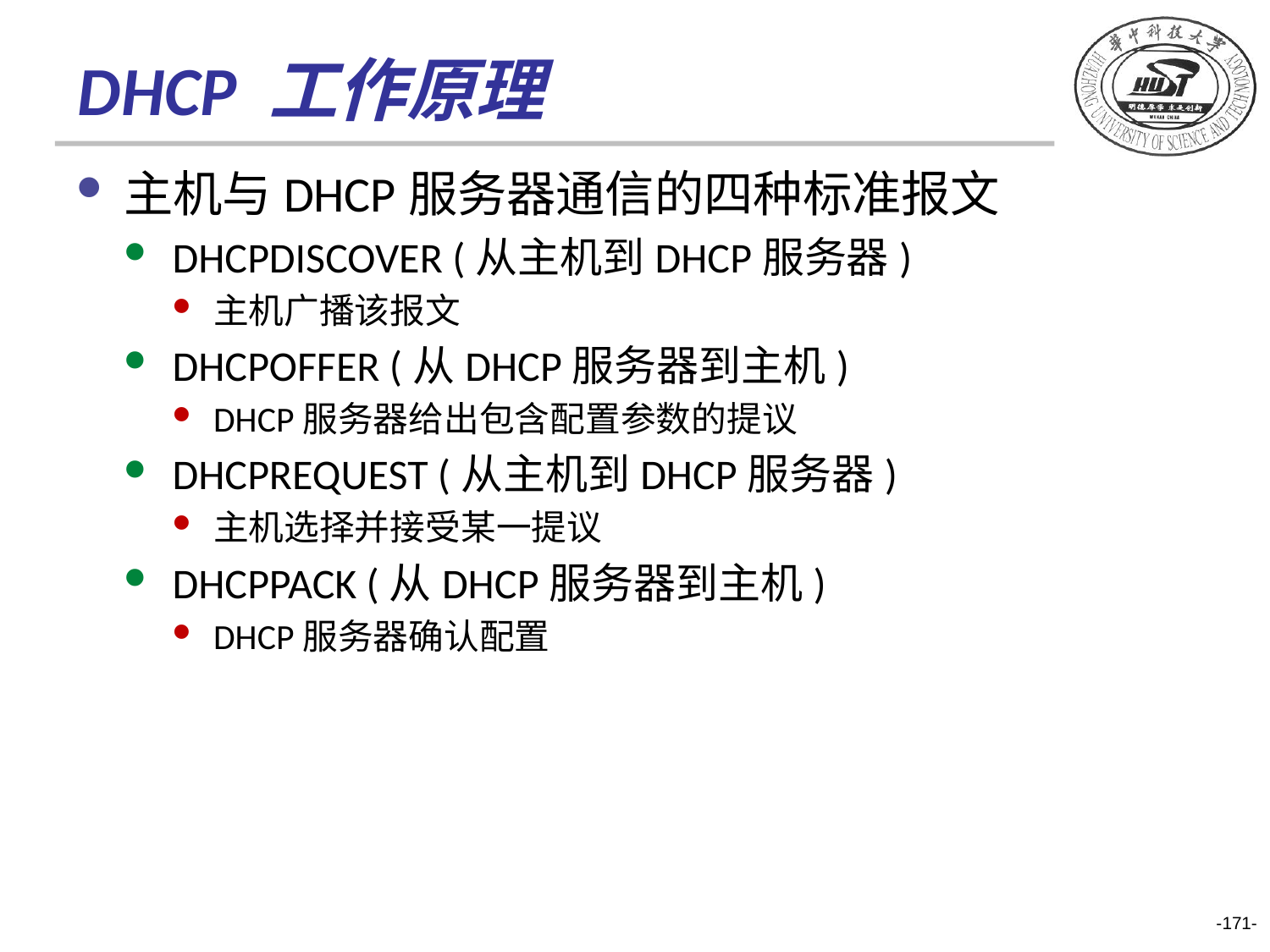

# DHCP 工作原理
主机与DHCP服务器通信的四种标准报文
DHCPDISCOVER (从主机到DHCP服务器)
主机广播该报文
DHCPOFFER (从DHCP服务器到主机)
DHCP服务器给出包含配置参数的提议
DHCPREQUEST (从主机到DHCP服务器)
主机选择并接受某一提议
DHCPPACK (从DHCP服务器到主机)
DHCP服务器确认配置
-171-